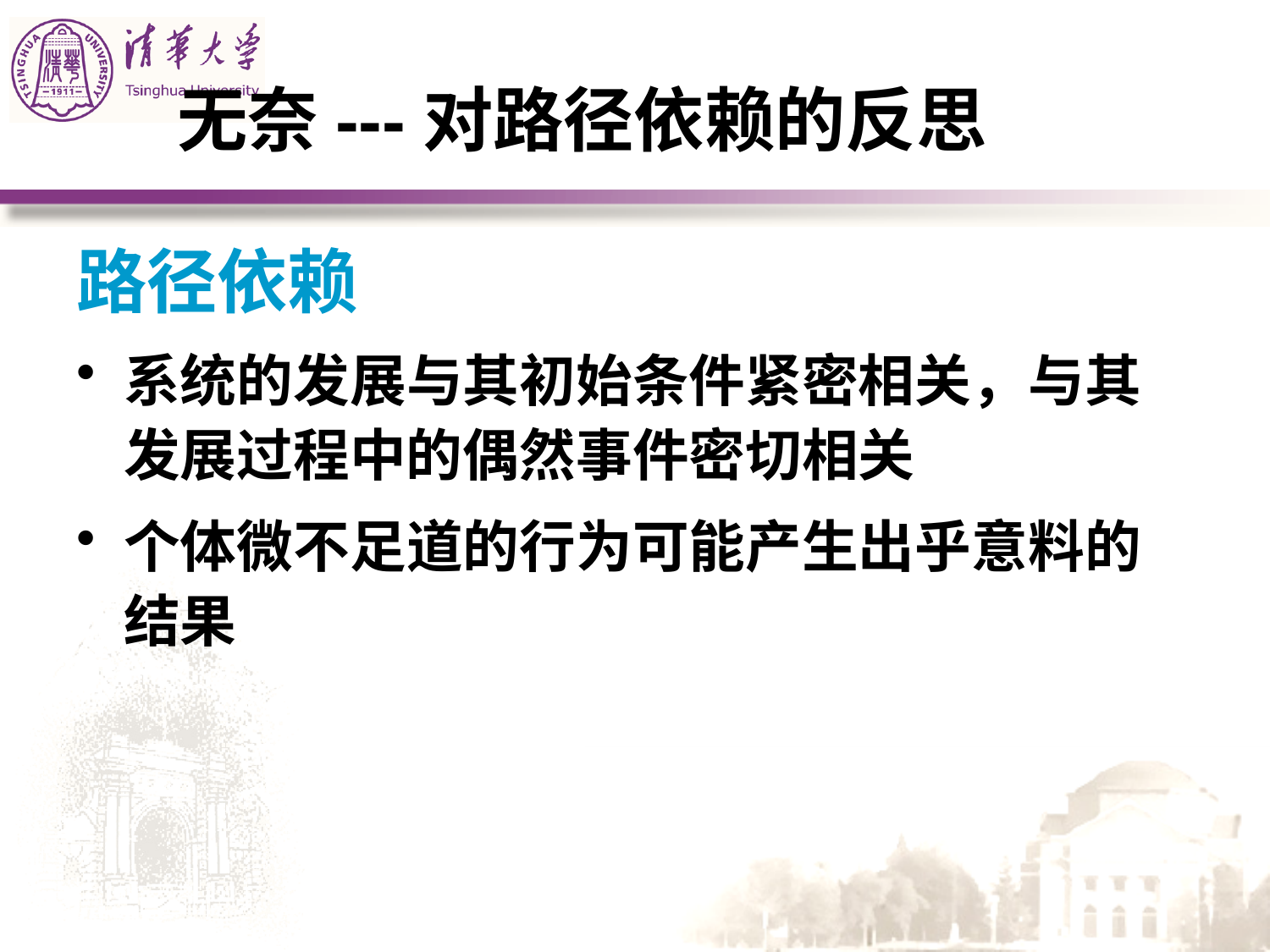

# 无奈---对路径依赖的反思
路径依赖
系统的发展与其初始条件紧密相关，与其发展过程中的偶然事件密切相关
个体微不足道的行为可能产生出乎意料的结果